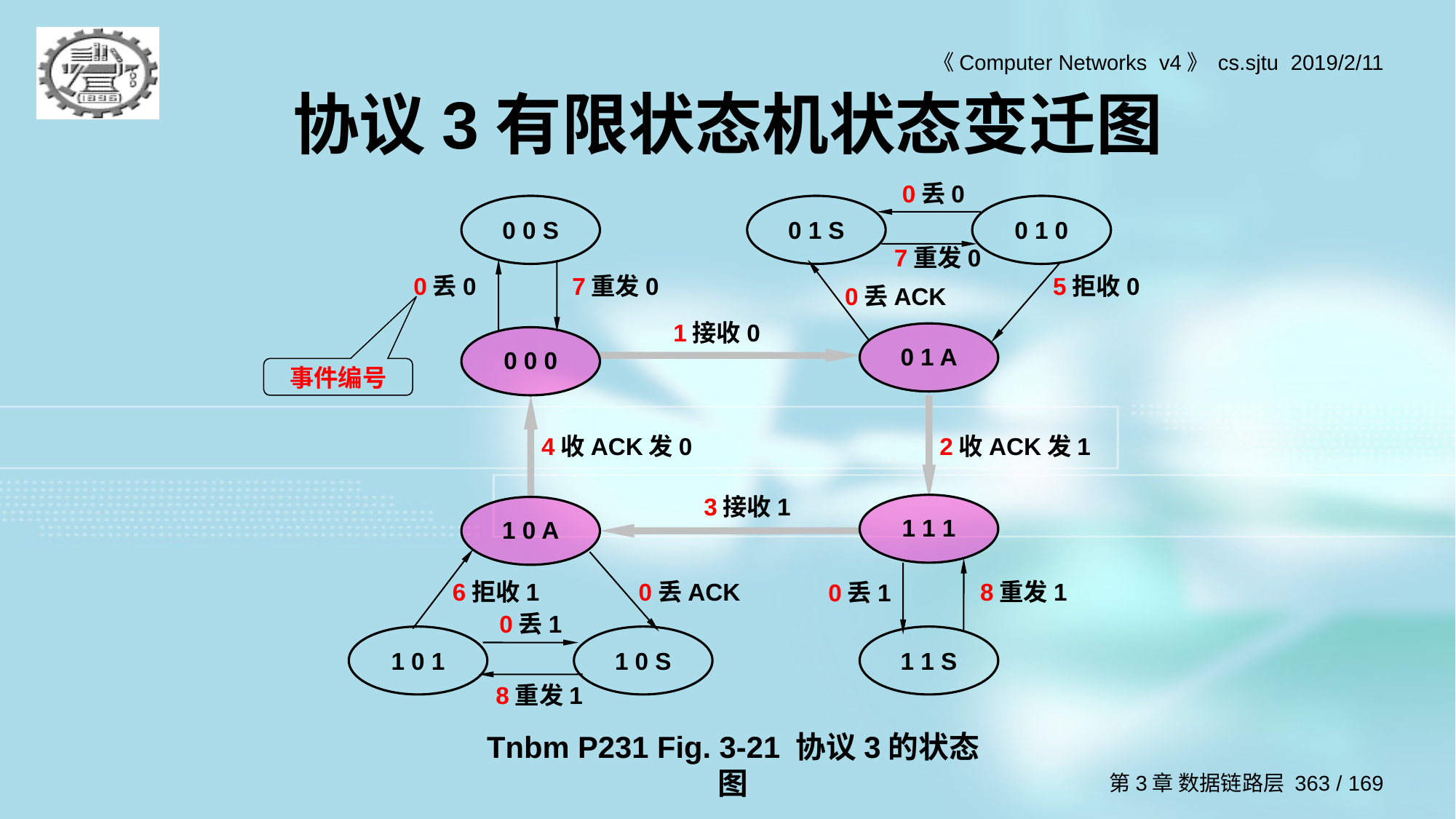

# 协议3有限状态机状态变迁图
0丢0
0 0 S
0 1 S
0 1 0

7重发0

0丢0
7重发0
5拒收0
0丢ACK
1接收0
0 1 A
0 0 0
事件编号

4收ACK发0
2收ACK发1
3接收1
1 1 1
1 0 A

0丢ACK
8重发1
6拒收1
0丢1
0丢1
1 0 1
1 0 S
1 1 S

8重发1
Tnbm P231 Fig. 3-21 协议3的状态图